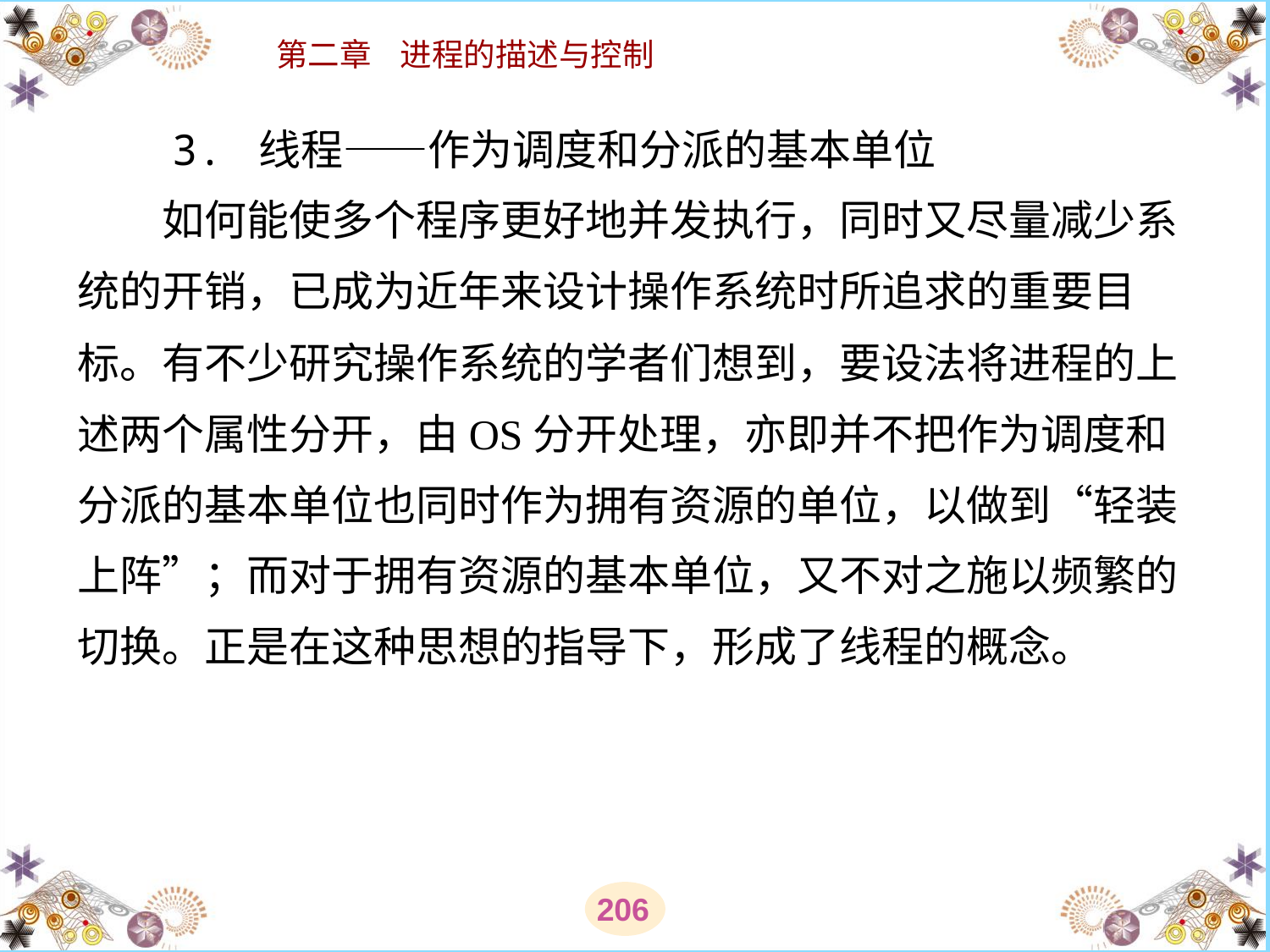

# 3. 线程——作为调度和分派的基本单位 　　如何能使多个程序更好地并发执行，同时又尽量减少系统的开销，已成为近年来设计操作系统时所追求的重要目标。有不少研究操作系统的学者们想到，要设法将进程的上述两个属性分开，由OS分开处理，亦即并不把作为调度和分派的基本单位也同时作为拥有资源的单位，以做到“轻装上阵”；而对于拥有资源的基本单位，又不对之施以频繁的切换。正是在这种思想的指导下，形成了线程的概念。